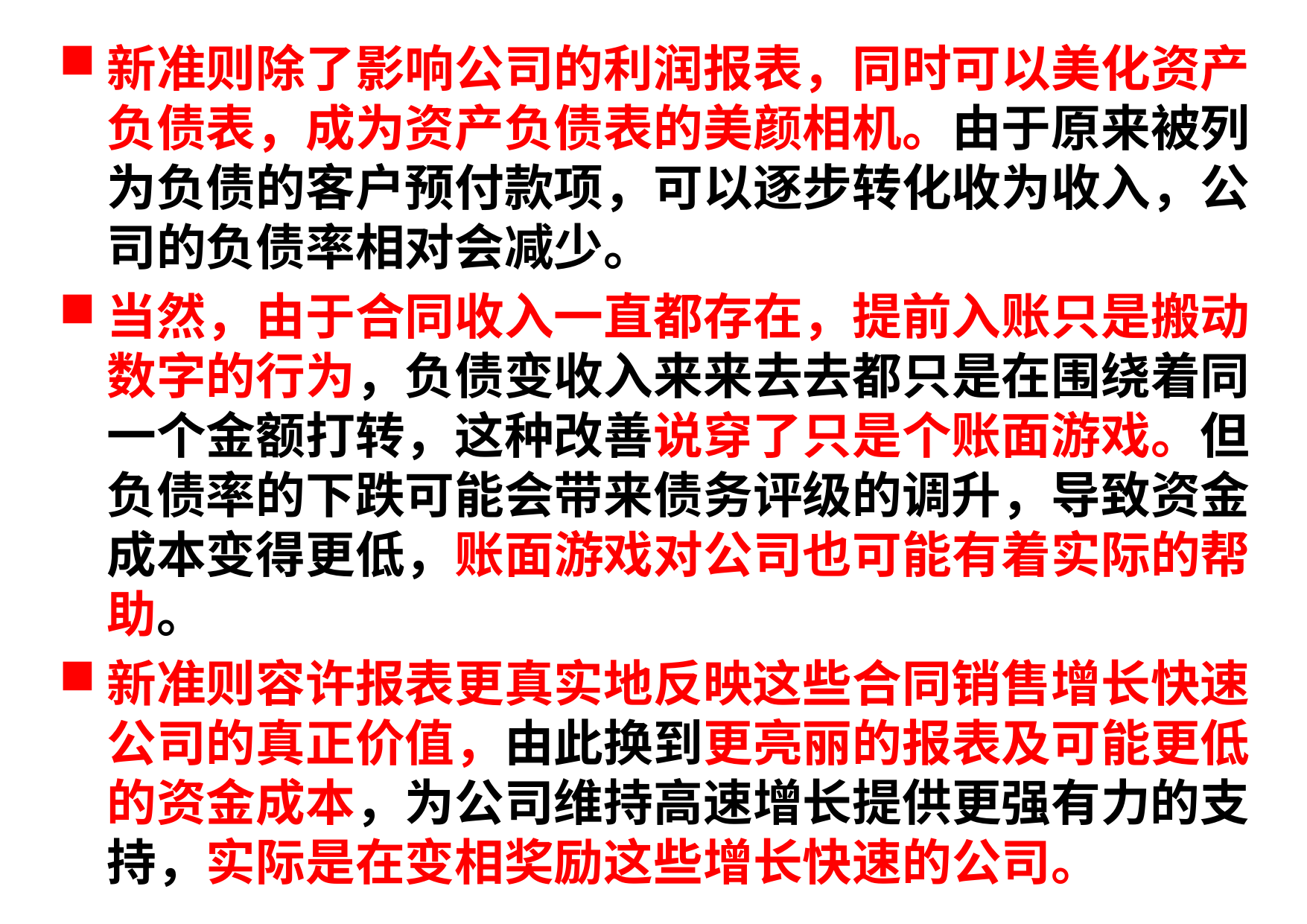

新准则除了影响公司的利润报表，同时可以美化资产负债表，成为资产负债表的美颜相机。由于原来被列为负债的客户预付款项，可以逐步转化收为收入，公司的负债率相对会减少。
当然，由于合同收入一直都存在，提前入账只是搬动数字的行为，负债变收入来来去去都只是在围绕着同一个金额打转，这种改善说穿了只是个账面游戏。但负债率的下跌可能会带来债务评级的调升，导致资金成本变得更低，账面游戏对公司也可能有着实际的帮助。
新准则容许报表更真实地反映这些合同销售增长快速公司的真正价值，由此换到更亮丽的报表及可能更低的资金成本，为公司维持高速增长提供更强有力的支持，实际是在变相奖励这些增长快速的公司。

120